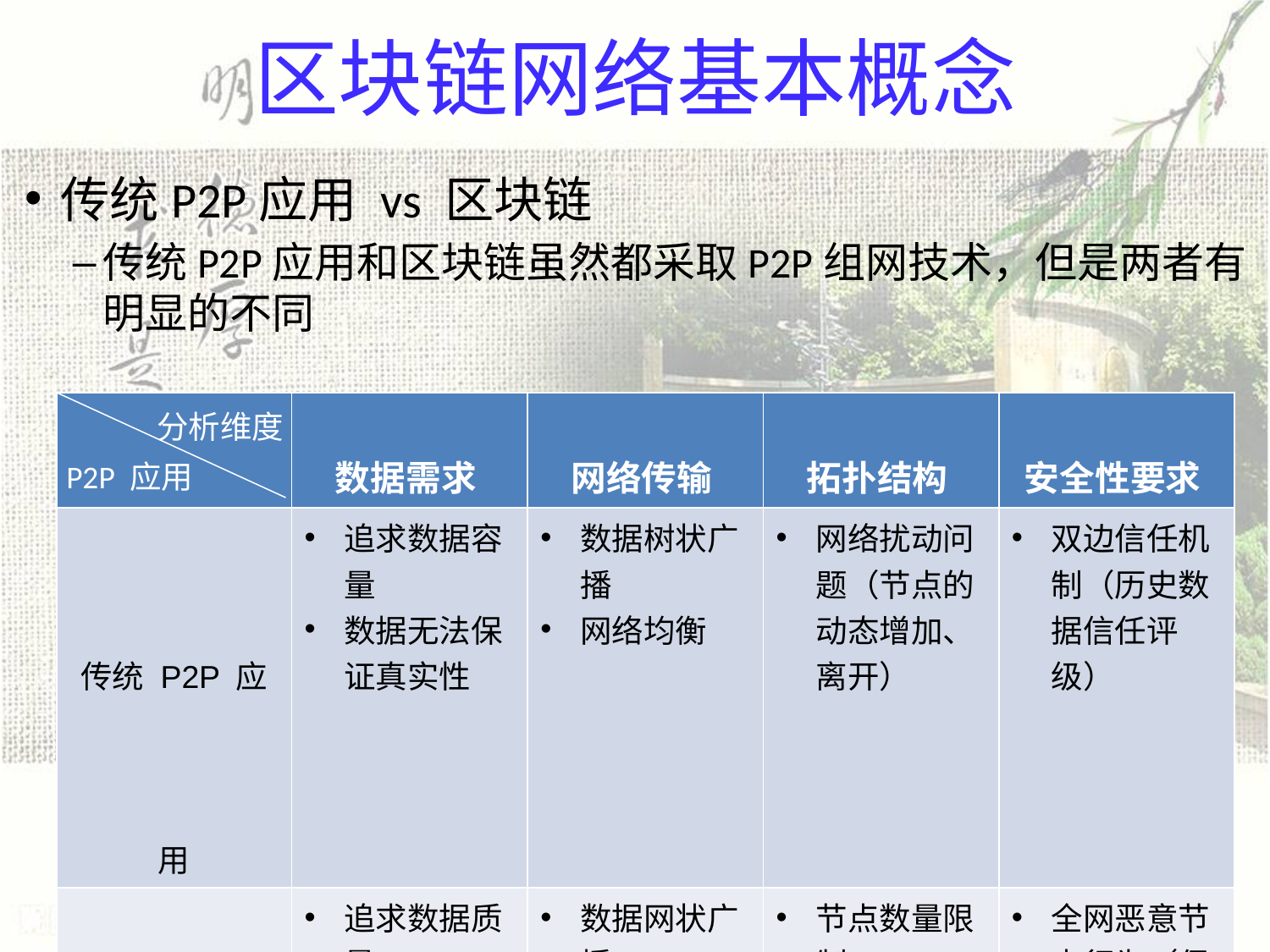

# 区块链网络基本概念
传统P2P应用 vs 区块链
传统P2P应用和区块链虽然都采取P2P组网技术，但是两者有明显的不同
|  | 数据需求 | 网络传输 | 拓扑结构 | 安全性要求 |
| --- | --- | --- | --- | --- |
| 传统 P2P 应用 | 追求数据容量 数据无法保证真实性 | 数据树状广播 网络均衡 | 网络扰动问题（节点的动态增加、离开） | 双边信任机制（历史数据信任评级） |
| 区块链 | 追求数据质量 数据可以保证真实性 | 数据网状广播 网络速度 | 节点数量限制 | 全网恶意节点行为（保证公平性） |
分析维度
P2P 应用